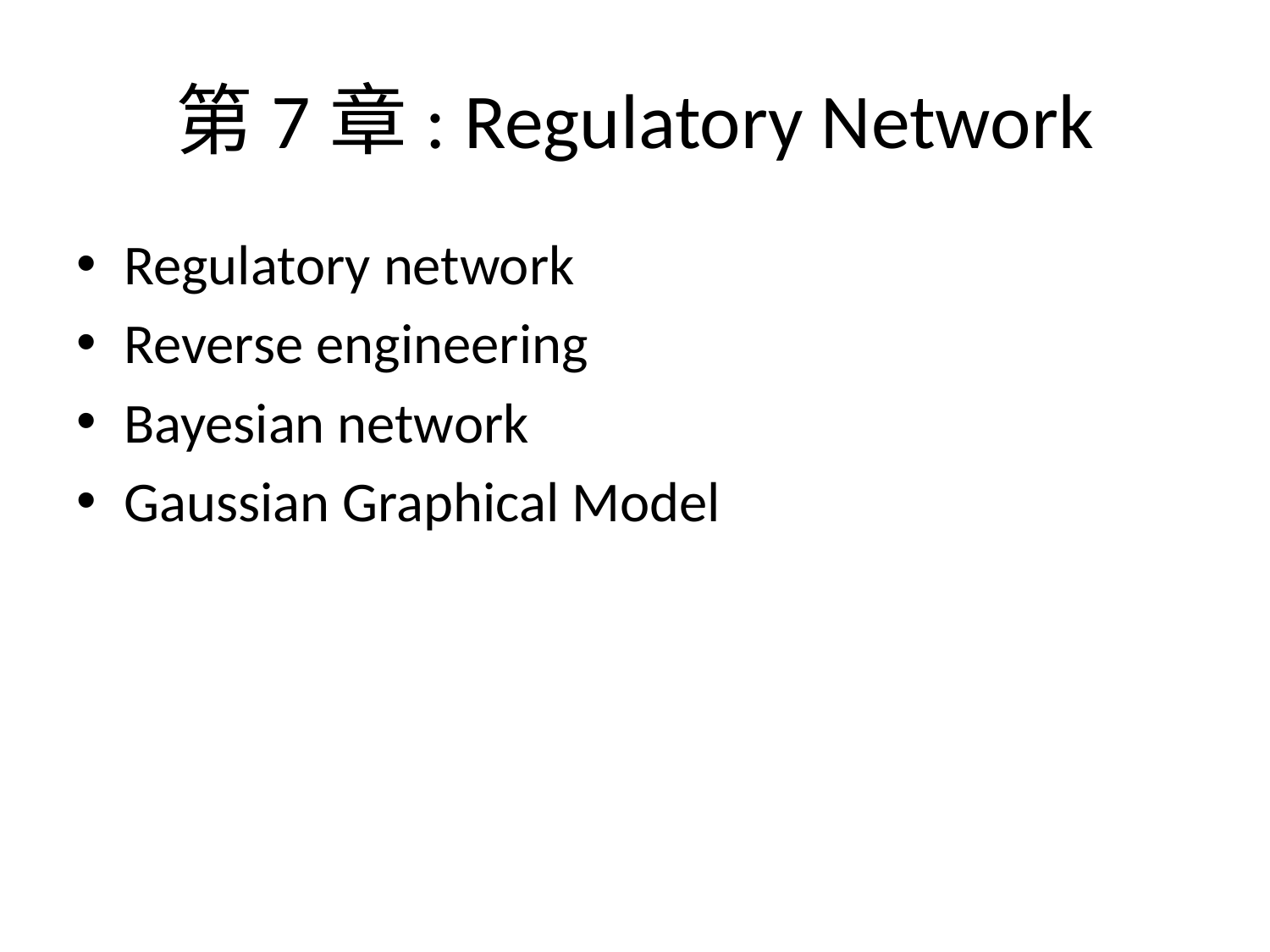

# 第7章: Regulatory Network
Regulatory network
Reverse engineering
Bayesian network
Gaussian Graphical Model